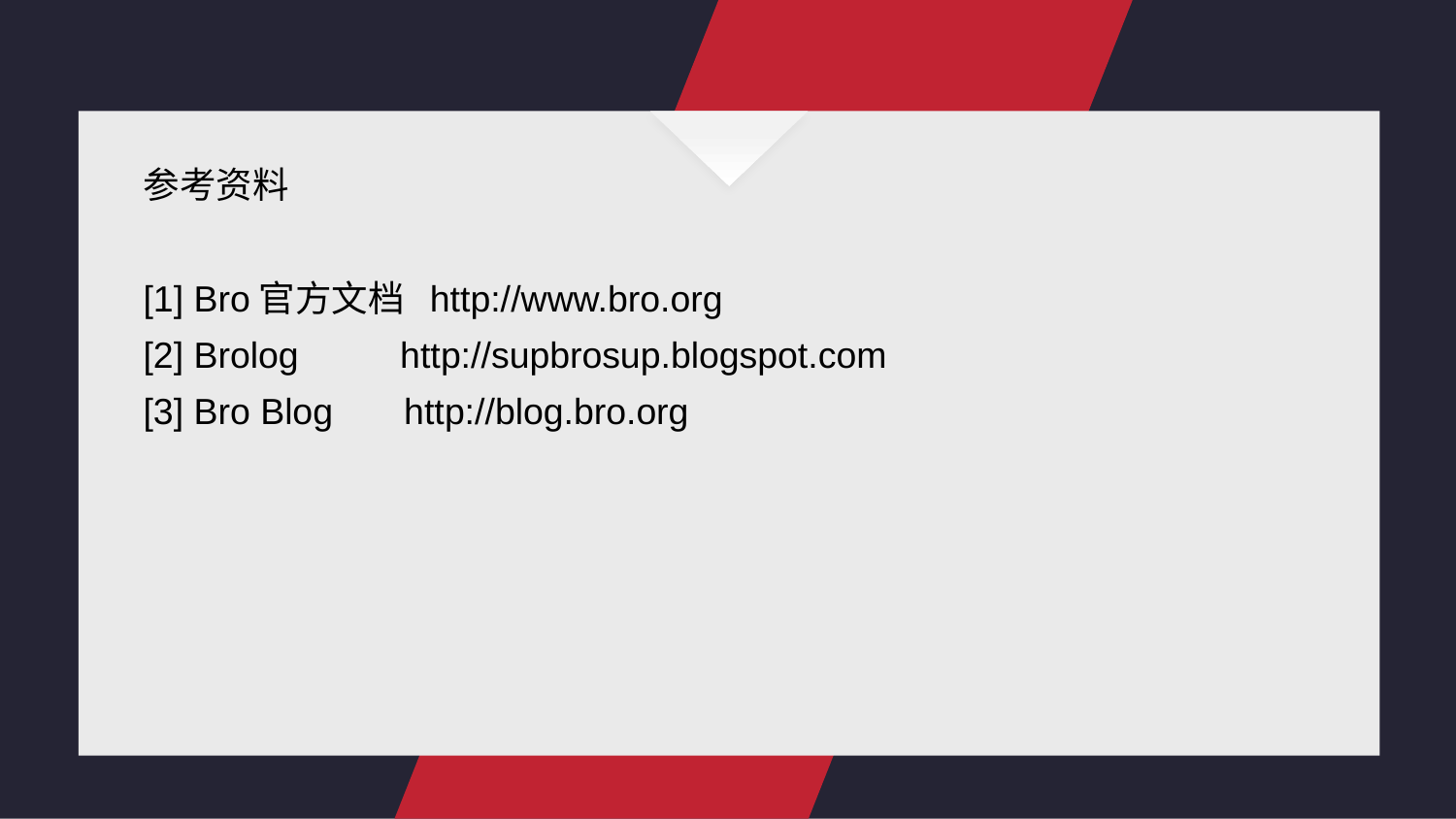

参考资料

[1] Bro官方文档  http://www.bro.org
[2] Brolog          http://supbrosup.blogspot.com
[3] Bro Blog       http://blog.bro.org